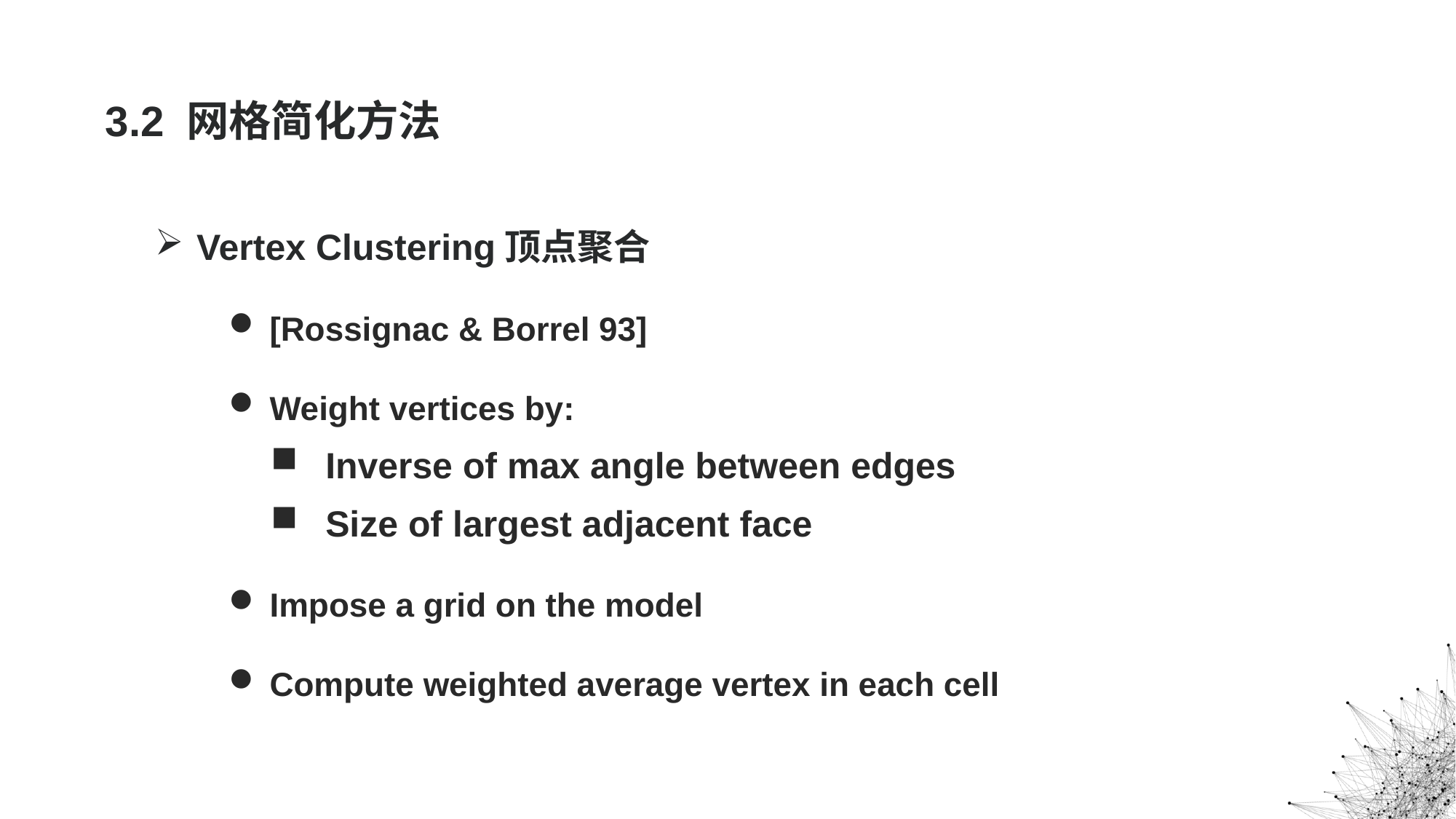

# 3.2 网格简化方法
Vertex Clustering顶点聚合
[Rossignac & Borrel 93]
Weight vertices by:
Inverse of max angle between edges
Size of largest adjacent face
Impose a grid on the model
Compute weighted average vertex in each cell